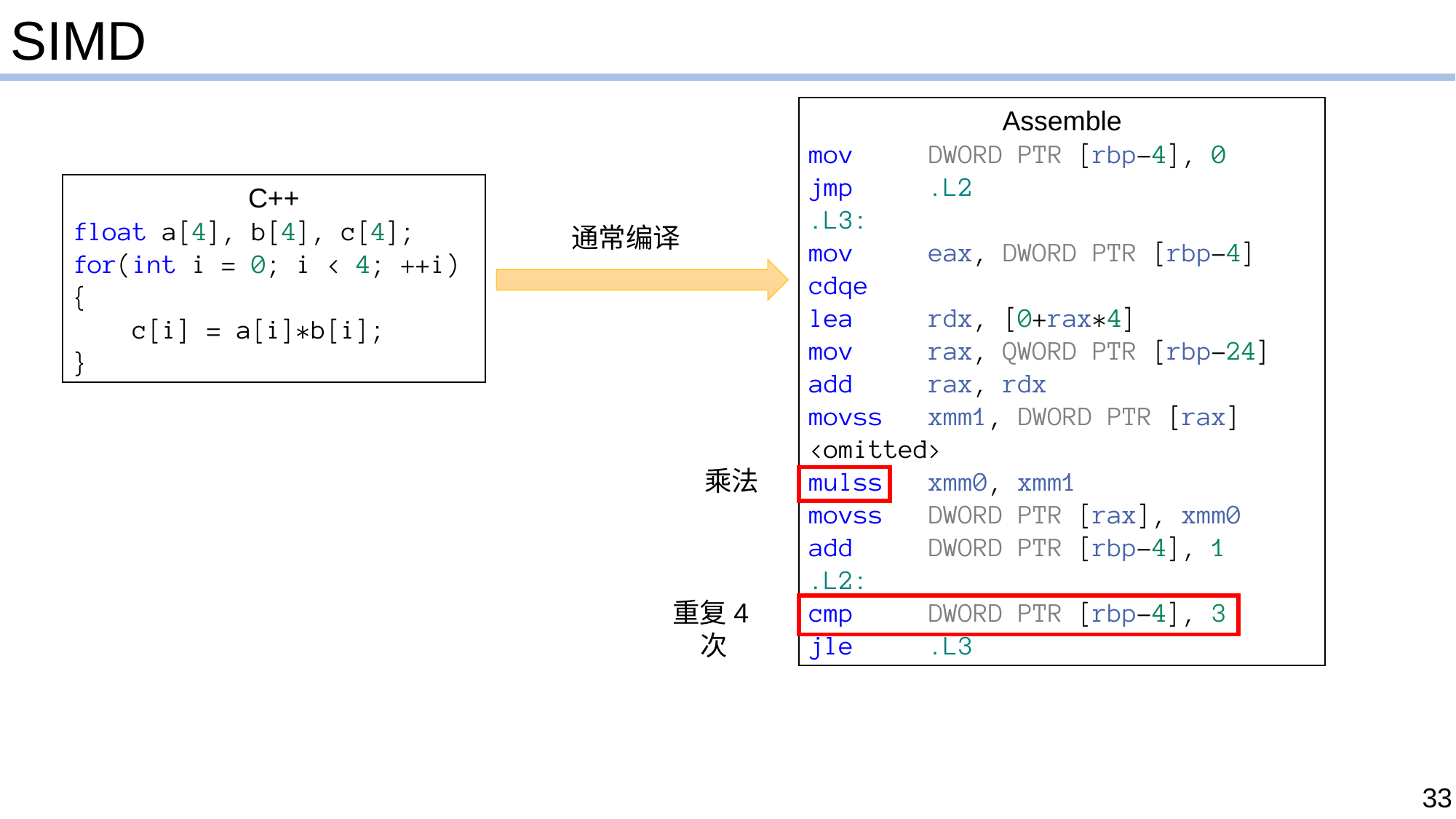

SIMD
Assemble
mov     DWORD PTR [rbp-4], 0
jmp     .L2
.L3:
mov     eax, DWORD PTR [rbp-4]
cdqe
lea     rdx, [0+rax*4]
mov     rax, QWORD PTR [rbp-24]
add     rax, rdx
movss   xmm1, DWORD PTR [rax]
<omitted>
mulss   xmm0, xmm1
movss   DWORD PTR [rax], xmm0
add     DWORD PTR [rbp-4], 1
.L2:
cmp     DWORD PTR [rbp-4], 3
jle     .L3
C++
float a[4], b[4], c[4];
for(int i = 0; i < 4; ++i)
{
    c[i] = a[i]*b[i];
}
通常编译

乘法

重复4次

33